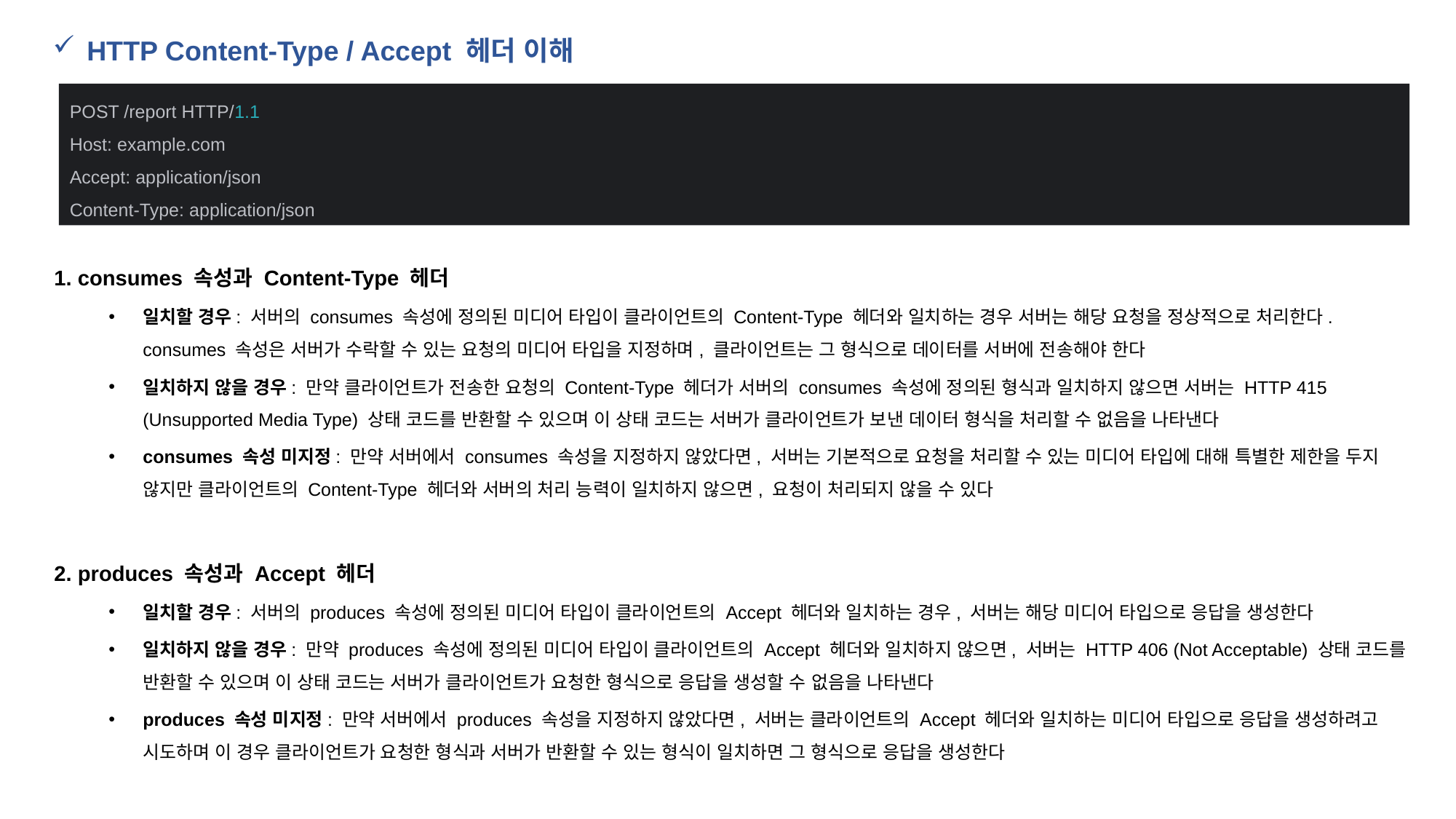

HTTP Content-Type / Accept 헤더 이해
POST /report HTTP/1.1
Host: example.com
Accept: application/json
Content-Type: application/json
1. consumes 속성과 Content-Type 헤더
일치할 경우: 서버의 consumes 속성에 정의된 미디어 타입이 클라이언트의 Content-Type 헤더와 일치하는 경우 서버는 해당 요청을 정상적으로 처리한다. consumes 속성은 서버가 수락할 수 있는 요청의 미디어 타입을 지정하며, 클라이언트는 그 형식으로 데이터를 서버에 전송해야 한다
일치하지 않을 경우: 만약 클라이언트가 전송한 요청의 Content-Type 헤더가 서버의 consumes 속성에 정의된 형식과 일치하지 않으면 서버는 HTTP 415 (Unsupported Media Type) 상태 코드를 반환할 수 있으며 이 상태 코드는 서버가 클라이언트가 보낸 데이터 형식을 처리할 수 없음을 나타낸다
consumes 속성 미지정: 만약 서버에서 consumes 속성을 지정하지 않았다면, 서버는 기본적으로 요청을 처리할 수 있는 미디어 타입에 대해 특별한 제한을 두지 않지만 클라이언트의 Content-Type 헤더와 서버의 처리 능력이 일치하지 않으면, 요청이 처리되지 않을 수 있다

2. produces 속성과 Accept 헤더
일치할 경우: 서버의 produces 속성에 정의된 미디어 타입이 클라이언트의 Accept 헤더와 일치하는 경우, 서버는 해당 미디어 타입으로 응답을 생성한다
일치하지 않을 경우: 만약 produces 속성에 정의된 미디어 타입이 클라이언트의 Accept 헤더와 일치하지 않으면, 서버는 HTTP 406 (Not Acceptable) 상태 코드를 반환할 수 있으며 이 상태 코드는 서버가 클라이언트가 요청한 형식으로 응답을 생성할 수 없음을 나타낸다
produces 속성 미지정: 만약 서버에서 produces 속성을 지정하지 않았다면, 서버는 클라이언트의 Accept 헤더와 일치하는 미디어 타입으로 응답을 생성하려고 시도하며 이 경우 클라이언트가 요청한 형식과 서버가 반환할 수 있는 형식이 일치하면 그 형식으로 응답을 생성한다